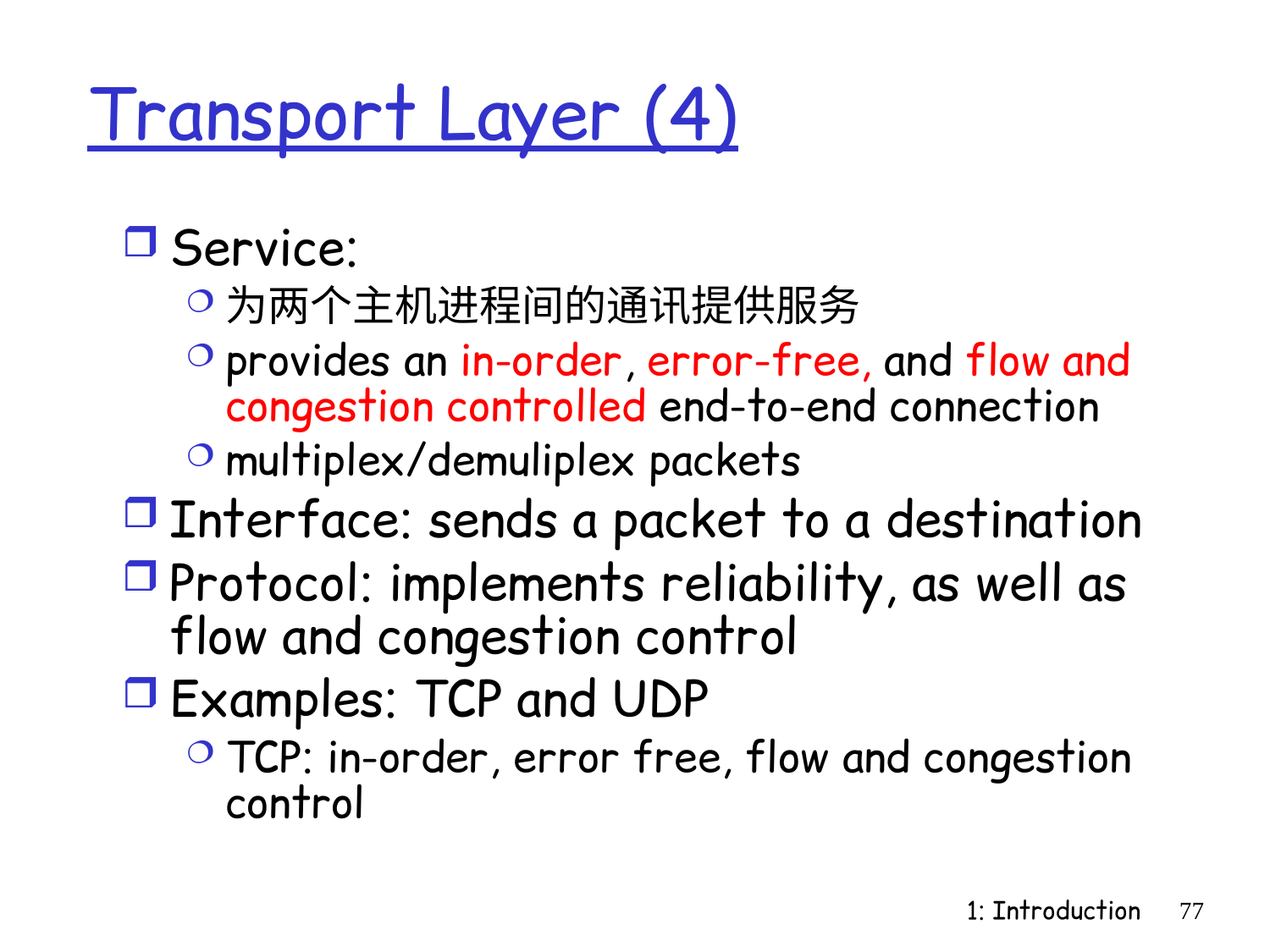

# Transport Layer (4)
Service:
为两个主机进程间的通讯提供服务
provides an in-order, error-free, and flow and congestion controlled end-to-end connection
multiplex/demuliplex packets
Interface: sends a packet to a destination
Protocol: implements reliability, as well as flow and congestion control
Examples: TCP and UDP
TCP: in-order, error free, flow and congestion control
1: Introduction
77